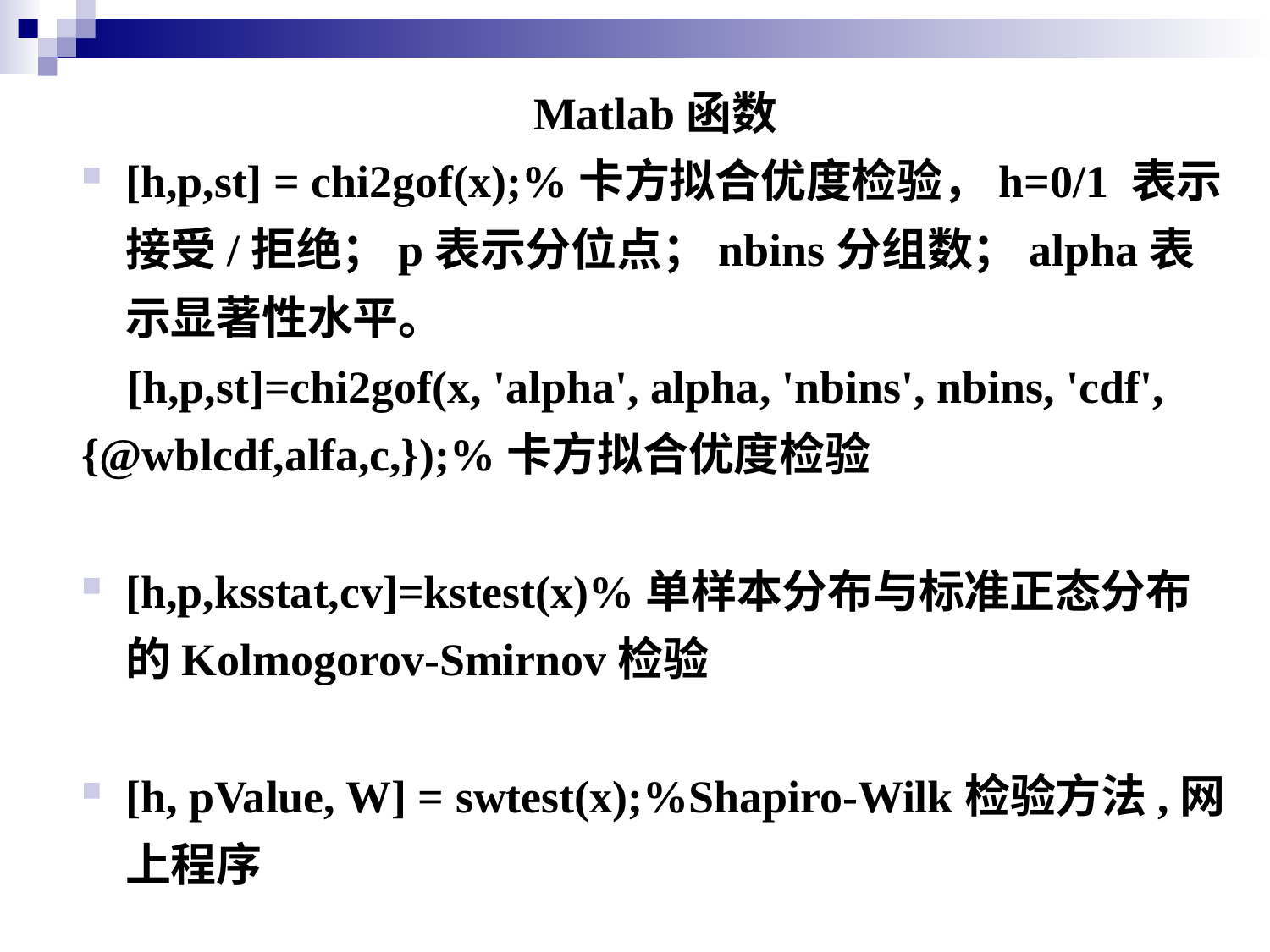

#
Matlab函数
[h,p,st] = chi2gof(x);%卡方拟合优度检验，h=0/1 表示接受/拒绝；p表示分位点；nbins分组数；alpha表示显著性水平。
    [h,p,st]=chi2gof(x, 'alpha', alpha, 'nbins', nbins, 'cdf',{@wblcdf,alfa,c,});%卡方拟合优度检验

[h,p,ksstat,cv]=kstest(x)%单样本分布与标准正态分布的Kolmogorov-Smirnov检验

[h, pValue, W] = swtest(x);%Shapiro-Wilk检验方法,网上程序